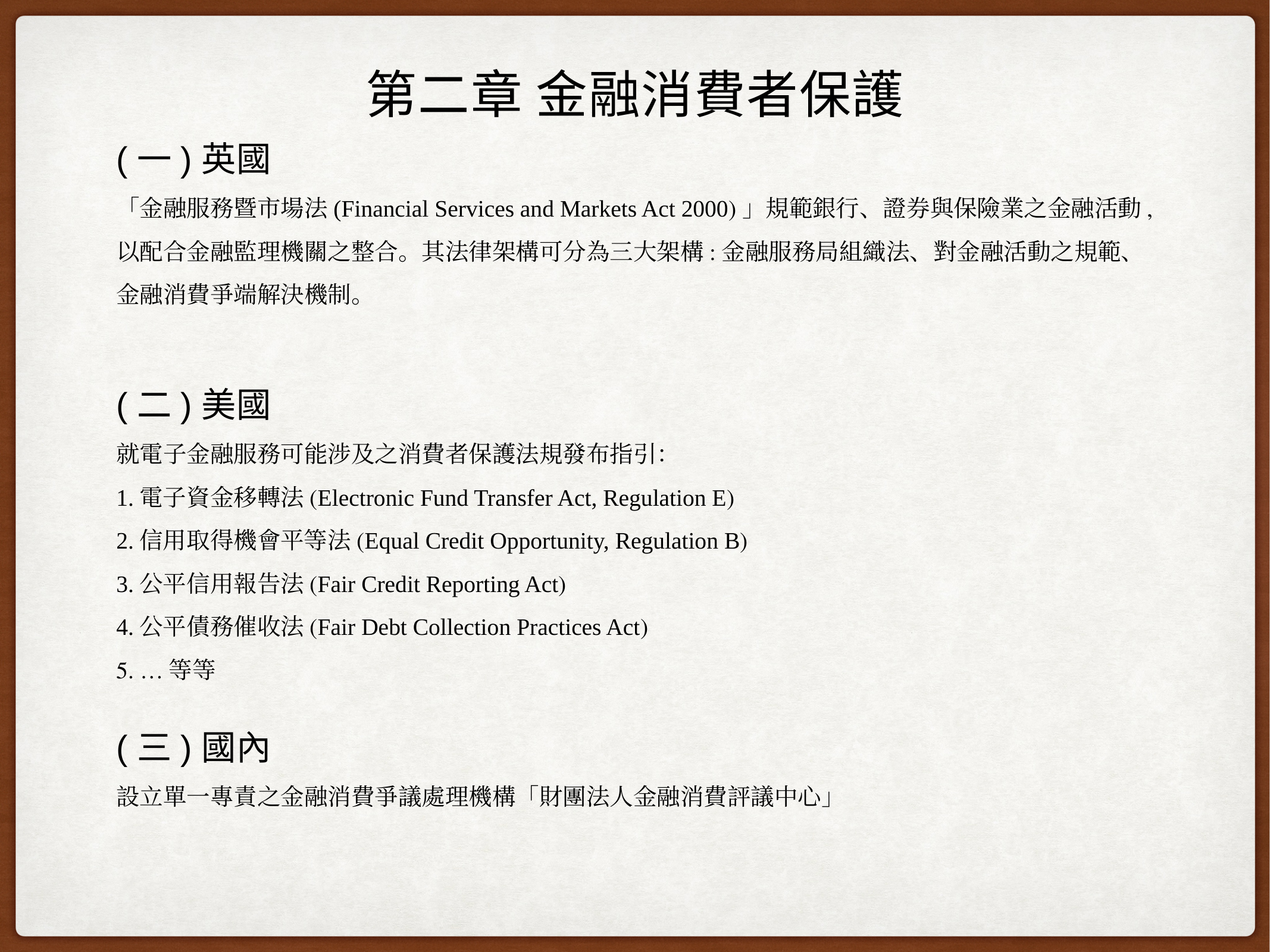

# 第二章 金融消費者保護
(一)英國
「金融服務暨市場法(Financial Services and Markets Act 2000)」規範銀行、證券與保險業之金融活動,
以配合金融監理機關之整合。其法律架構可分為三大架構:金融服務局組織法、對金融活動之規範、
金融消費爭端解決機制。

(二)美國
就電子金融服務可能涉及之消費者保護法規發布指引：
1.電子資金移轉法(Electronic Fund Transfer Act, Regulation E)
2.信用取得機會平等法(Equal Credit Opportunity, Regulation B)
3.公平信用報告法(Fair Credit Reporting Act)
4.公平債務催收法(Fair Debt Collection Practices Act)
5. …等等
(三)國內
設立單一專責之金融消費爭議處理機構「財團法人金融消費評議中心」